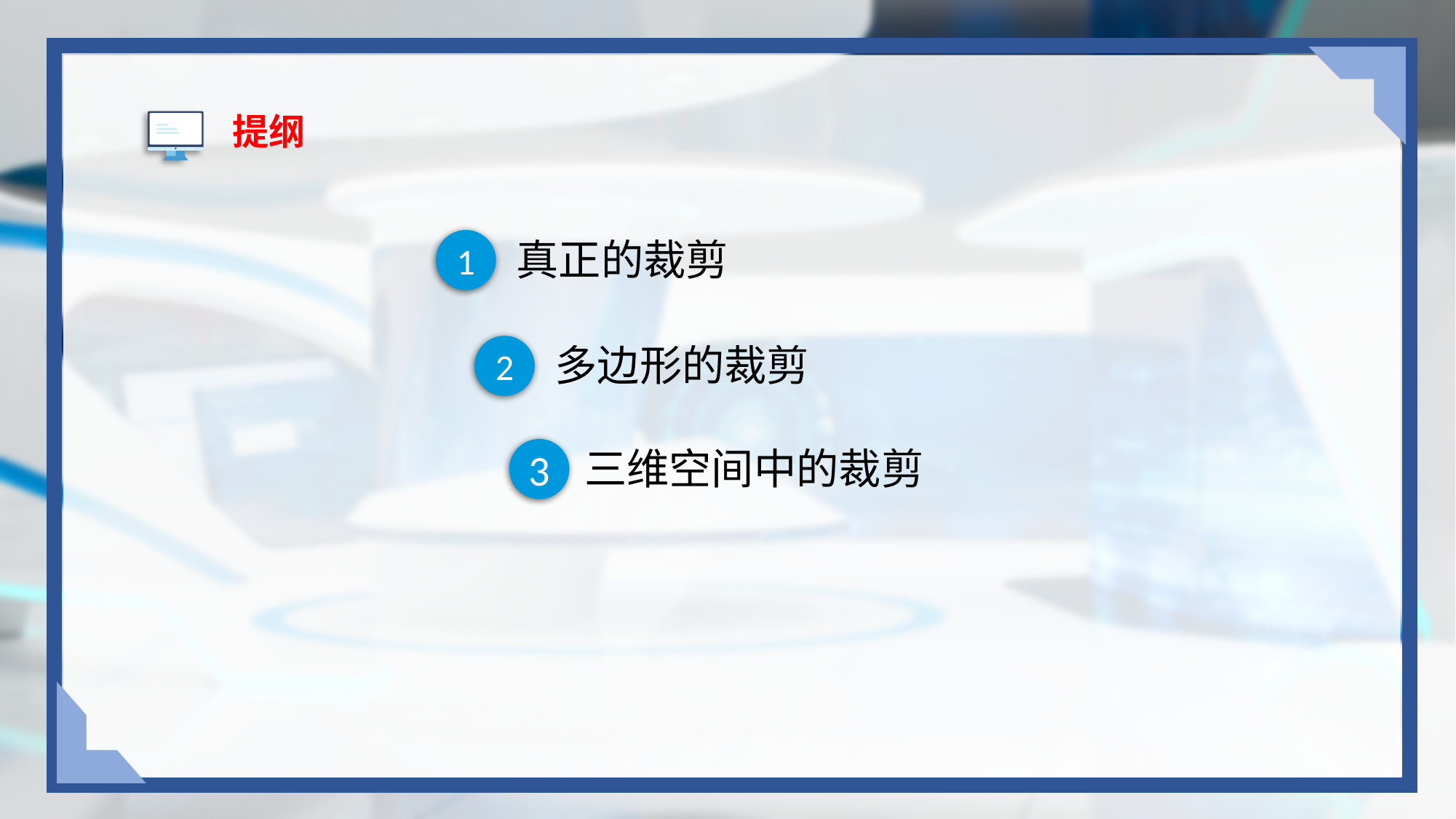

# 提纲
真正的裁剪
1
多边形的裁剪
2
三维空间中的裁剪
3